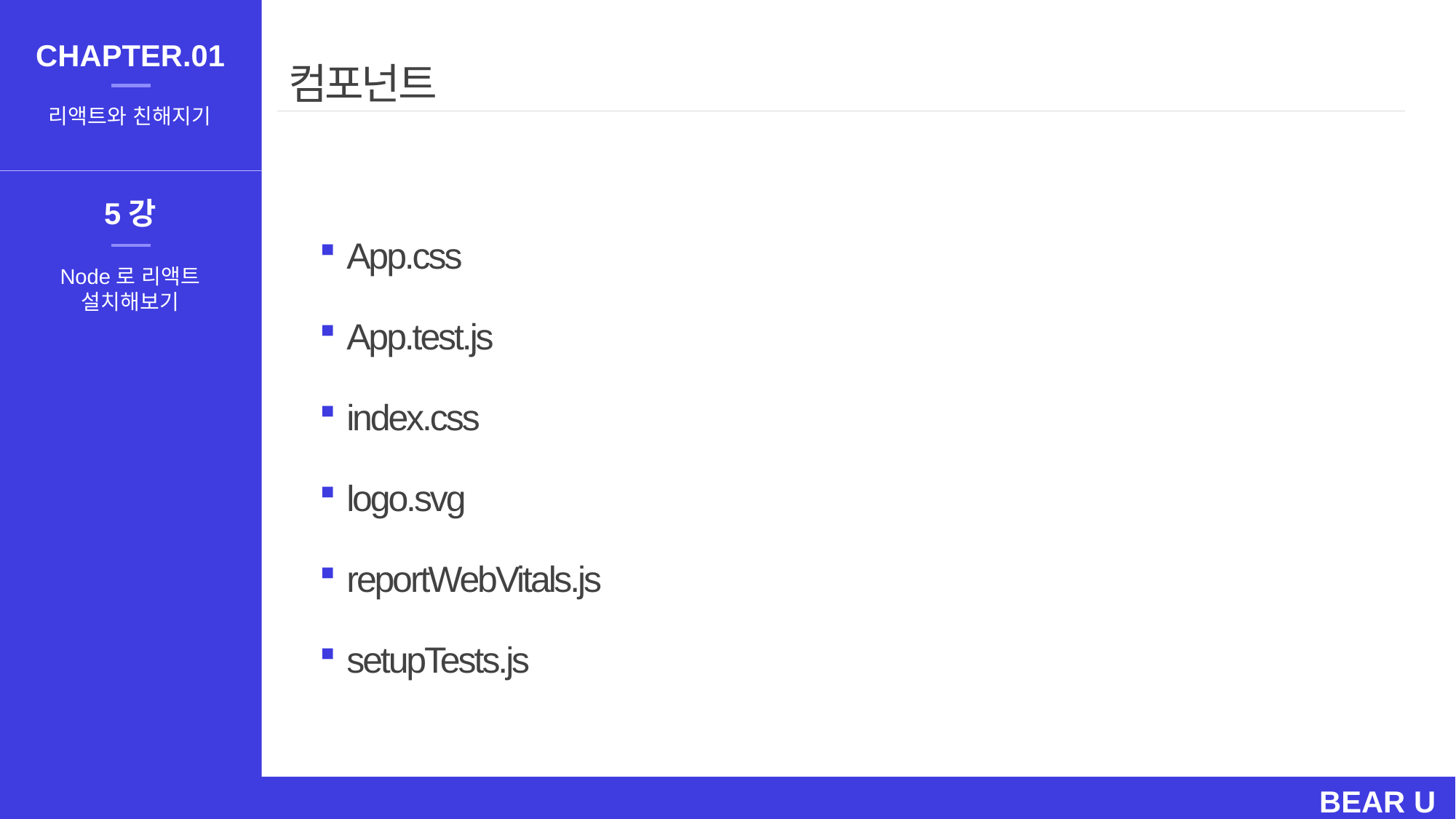

CHAPTER.01
# 컴포넌트
리액트와 친해지기
5강
App.css
App.test.js
index.css
logo.svg
reportWebVitals.js
setupTests.js

Node로 리액트
설치해보기